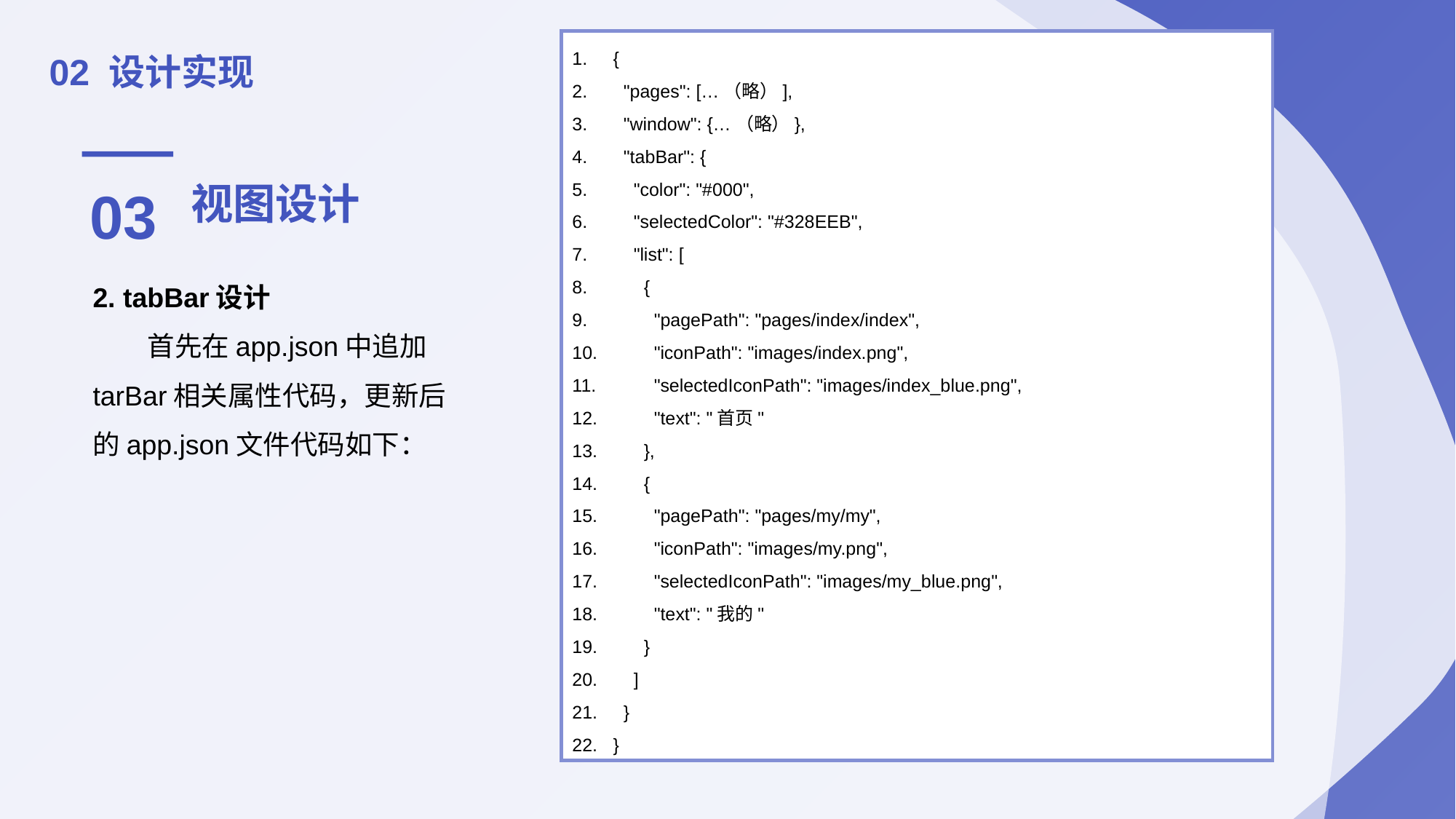

02 设计实现
{
  "pages": […（略）],
  "window": {…（略）},
  "tabBar": {
    "color": "#000",
    "selectedColor": "#328EEB",
    "list": [
      {
        "pagePath": "pages/index/index",
        "iconPath": "images/index.png",
        "selectedIconPath": "images/index_blue.png",
        "text": "首页"
      },
      {
        "pagePath": "pages/my/my",
        "iconPath": "images/my.png",
        "selectedIconPath": "images/my_blue.png",
        "text": "我的"
      }
    ]
  }
}
03

视图设计
2. tabBar设计
首先在app.json中追加tarBar相关属性代码，更新后的app.json文件代码如下：